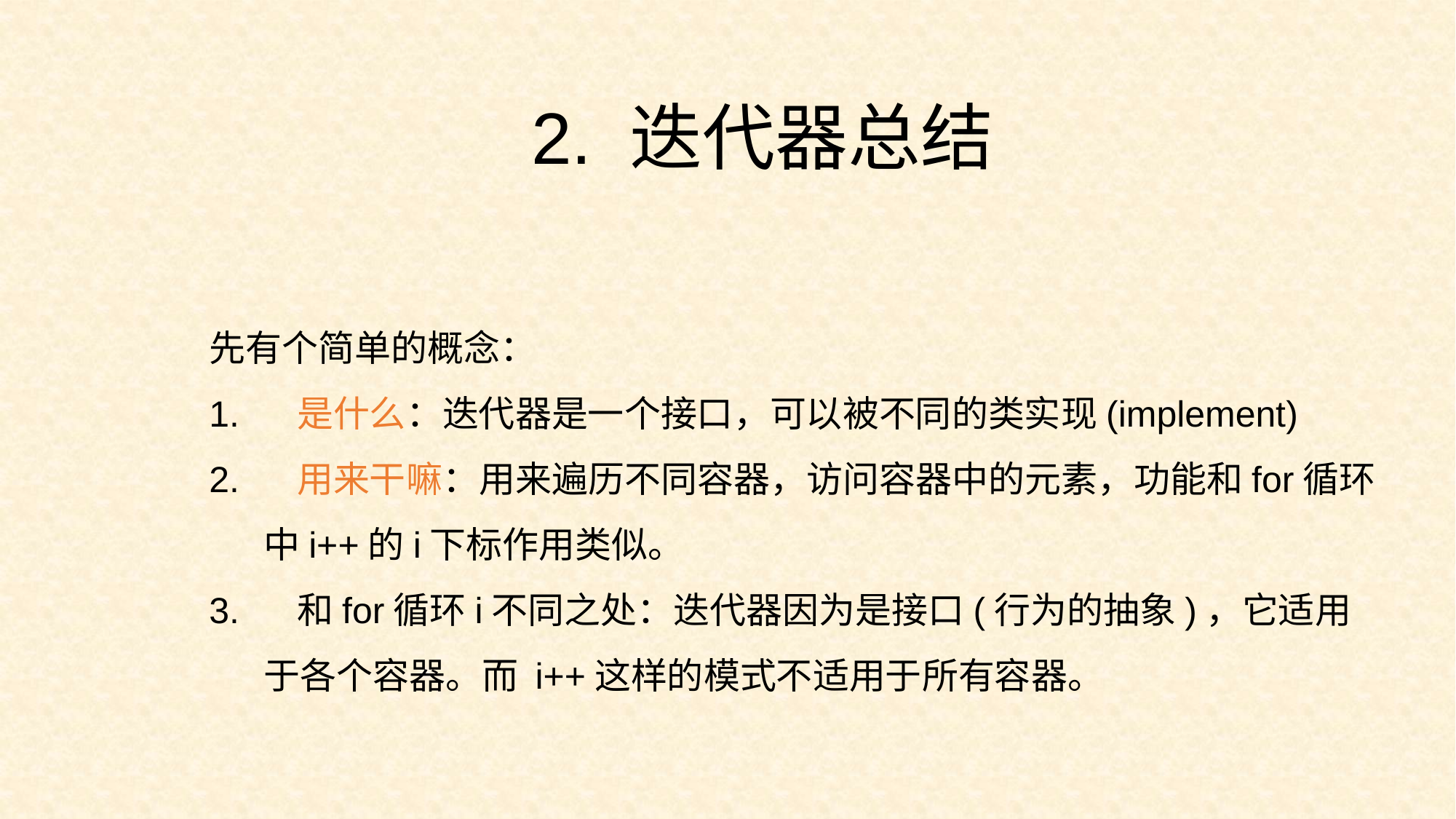

2. 迭代器总结
先有个简单的概念：
   是什么：迭代器是一个接口，可以被不同的类实现(implement)
   用来干嘛：用来遍历不同容器，访问容器中的元素，功能和for循环中i++的i下标作用类似。
   和for循环i不同之处：迭代器因为是接口(行为的抽象)，它适用于各个容器。而 i++这样的模式不适用于所有容器。